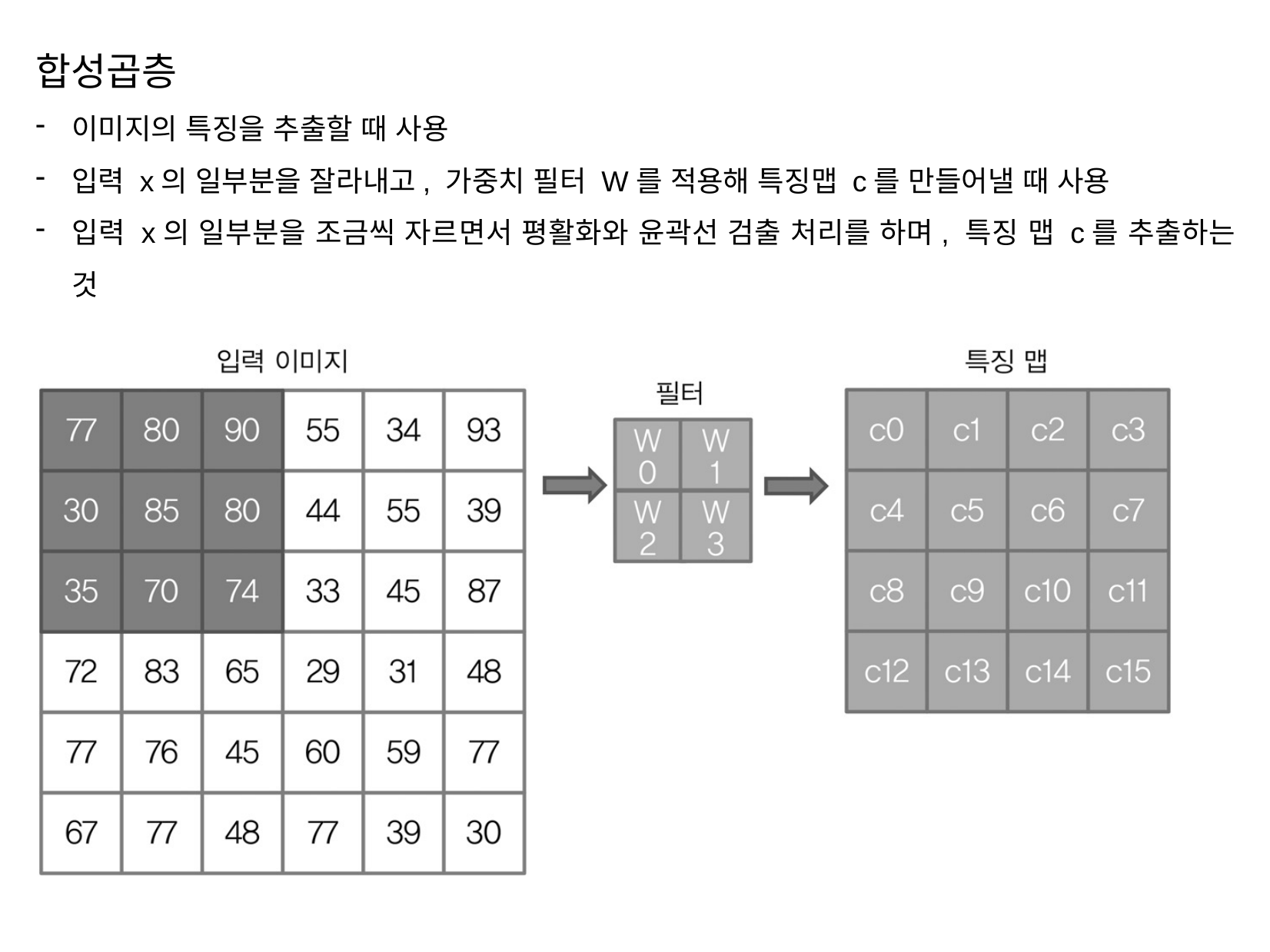

합성곱층
이미지의 특징을 추출할 때 사용
입력 x의 일부분을 잘라내고, 가중치 필터 W를 적용해 특징맵 c를 만들어낼 때 사용
입력 x의 일부분을 조금씩 자르면서 평활화와 윤곽선 검출 처리를 하며, 특징 맵 c를 추출하는 것